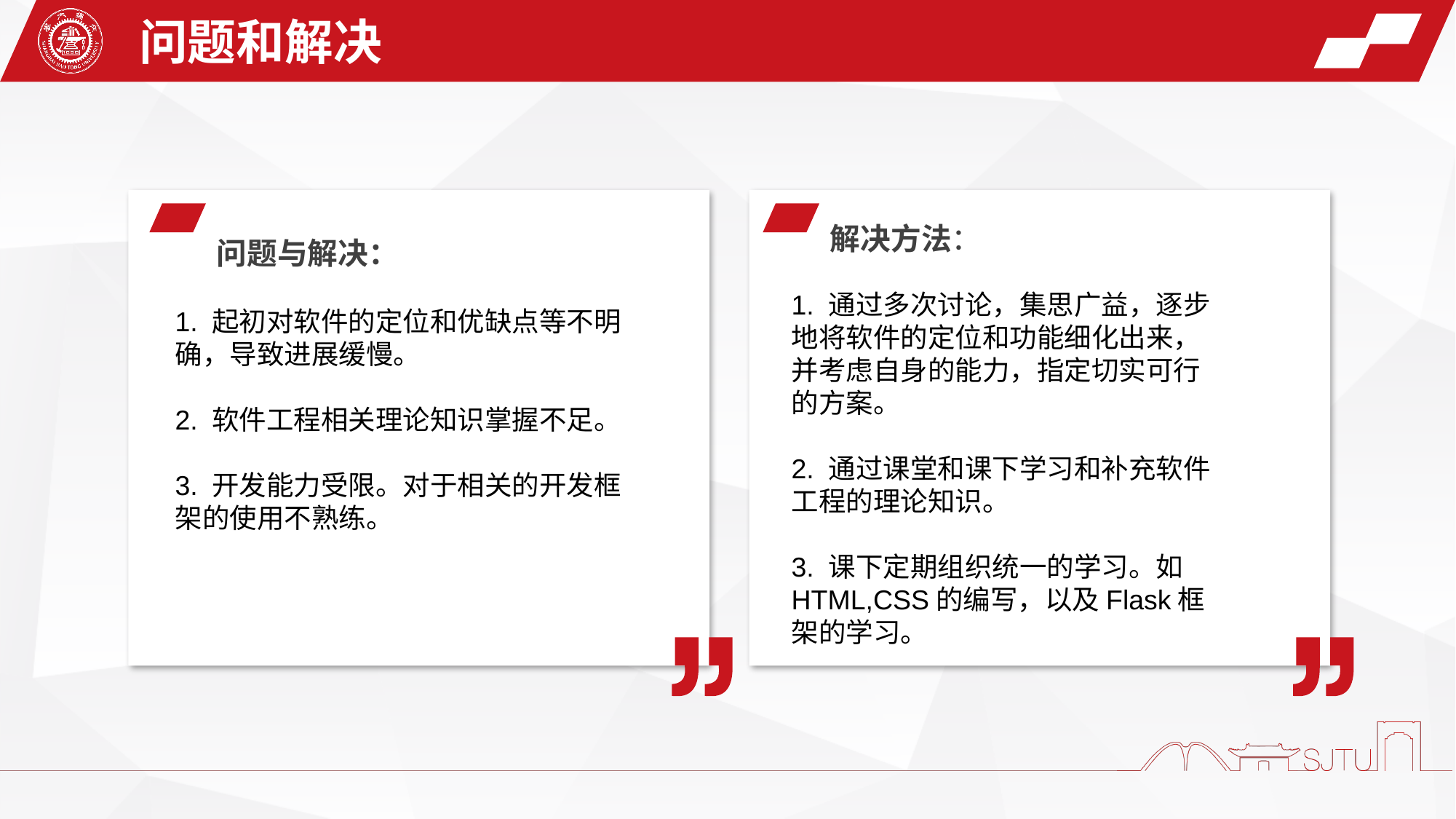

问题和解决

解决方法：

问题与解决：

1. 通过多次讨论，集思广益，逐步地将软件的定位和功能细化出来，并考虑自身的能力，指定切实可行的方案。

2. 通过课堂和课下学习和补充软件工程的理论知识。

3. 课下定期组织统一的学习。如HTML,CSS的编写，以及Flask框架的学习。
1. 起初对软件的定位和优缺点等不明确，导致进展缓慢。

2. 软件工程相关理论知识掌握不足。

3. 开发能力受限。对于相关的开发框架的使用不熟练。